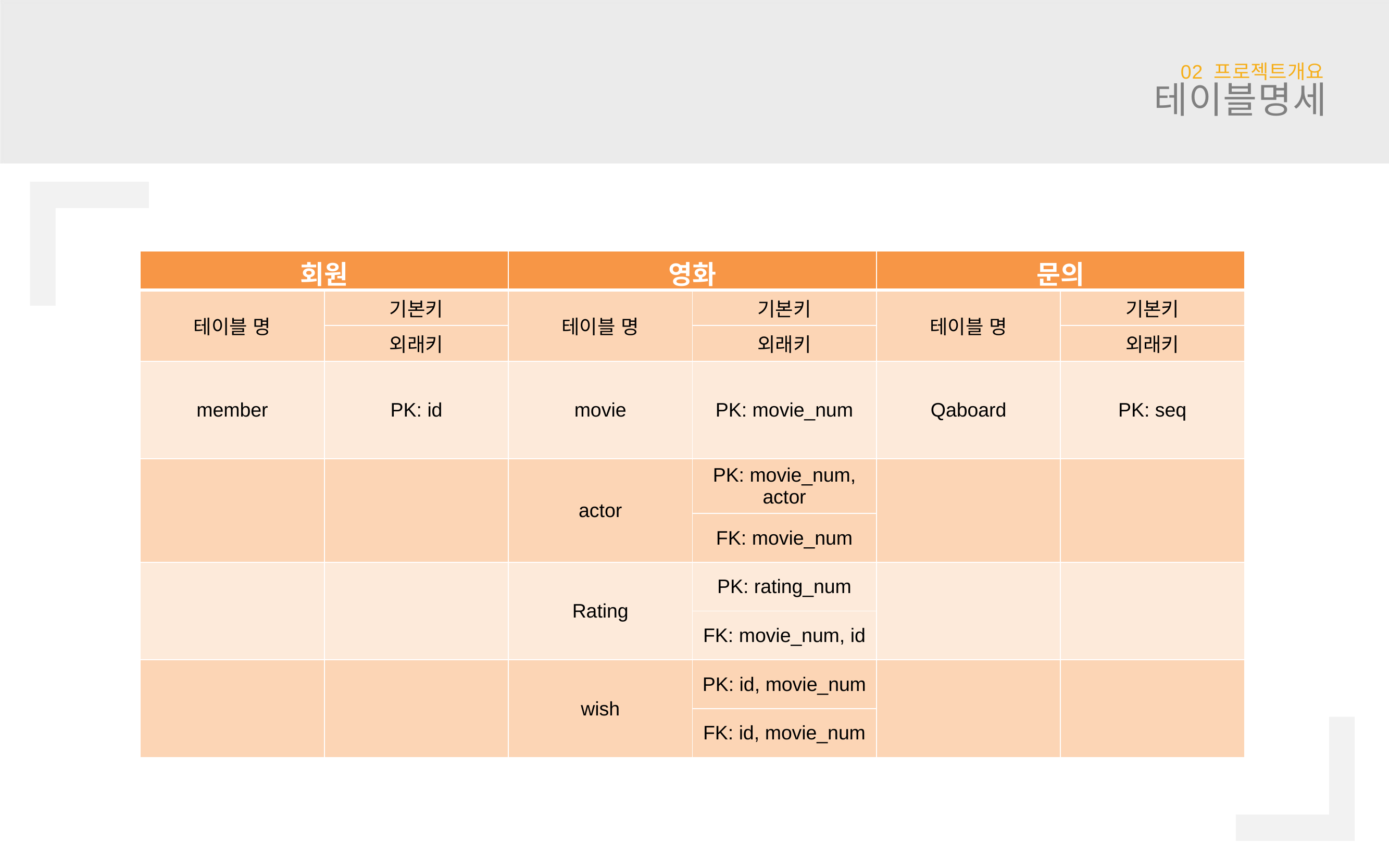

02 프로젝트개요
테이블명세

회원정보
채용공고
자기소개서
이력서
자소서연구소
문의사항
관리자페이지
| 회원 |  | 영화 |  | 문의 |  |
| --- | --- | --- | --- | --- | --- |
| 테이블 명 | 기본키 | 테이블 명 | 기본키 | 테이블 명 | 기본키 |
|  | 외래키 |  | 외래키 |  | 외래키 |
| member | PK: id | movie | PK: movie\_num | Qaboard | PK: seq |
|  |  | actor | PK: movie\_num, actor |  |  |
|  |  |  | FK: movie\_num |  |  |
|  |  | Rating | PK: rating\_num |  |  |
|  |  |  | FK: movie\_num, id |  |  |
|  |  | wish | PK: id, movie\_num |  |  |
|  |  |  | FK: id, movie\_num |  |  |